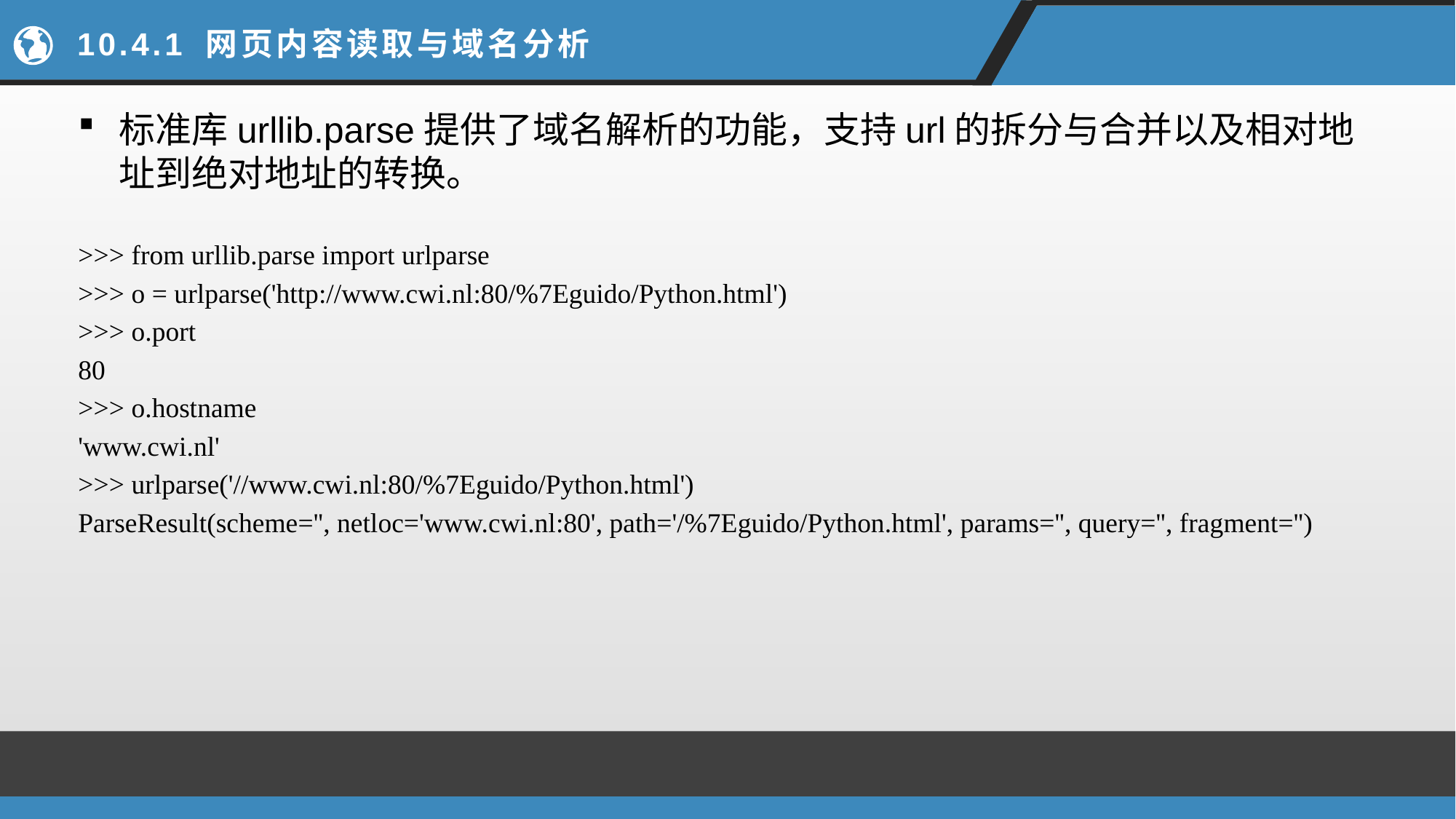

# 10.4.1 网页内容读取与域名分析

标准库urllib.parse提供了域名解析的功能，支持url的拆分与合并以及相对地址到绝对地址的转换。

>>> from urllib.parse import urlparse
>>> o = urlparse('http://www.cwi.nl:80/%7Eguido/Python.html')
>>> o.port
80
>>> o.hostname
'www.cwi.nl'
>>> urlparse('//www.cwi.nl:80/%7Eguido/Python.html')
ParseResult(scheme='', netloc='www.cwi.nl:80', path='/%7Eguido/Python.html', params='', query='', fragment='')